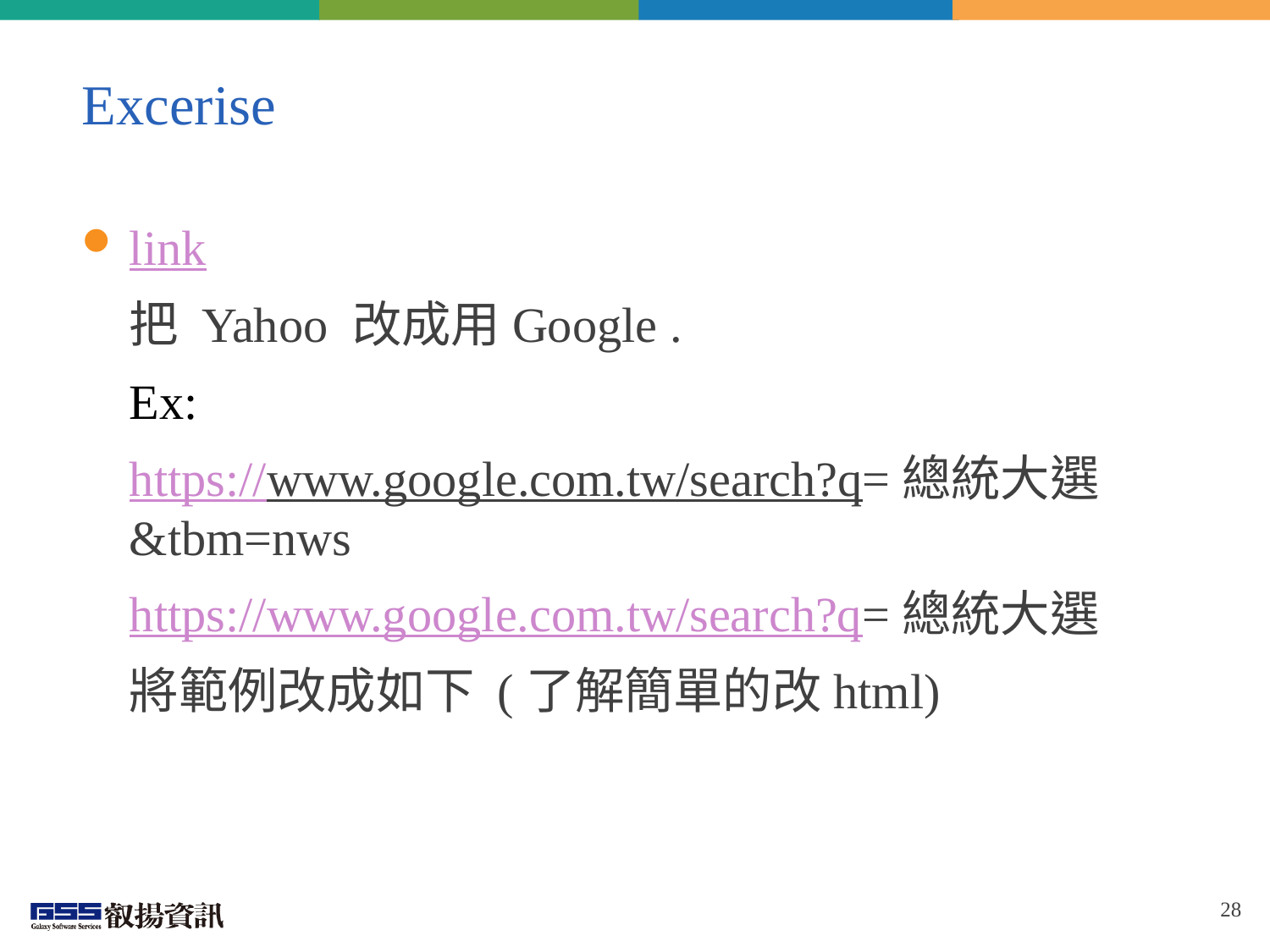

# Excerise
link
	把 Yahoo 改成用Google .
	Ex:
	https://www.google.com.tw/search?q=總統大選&tbm=nws
	https://www.google.com.tw/search?q=總統大選
	將範例改成如下 (了解簡單的改html)